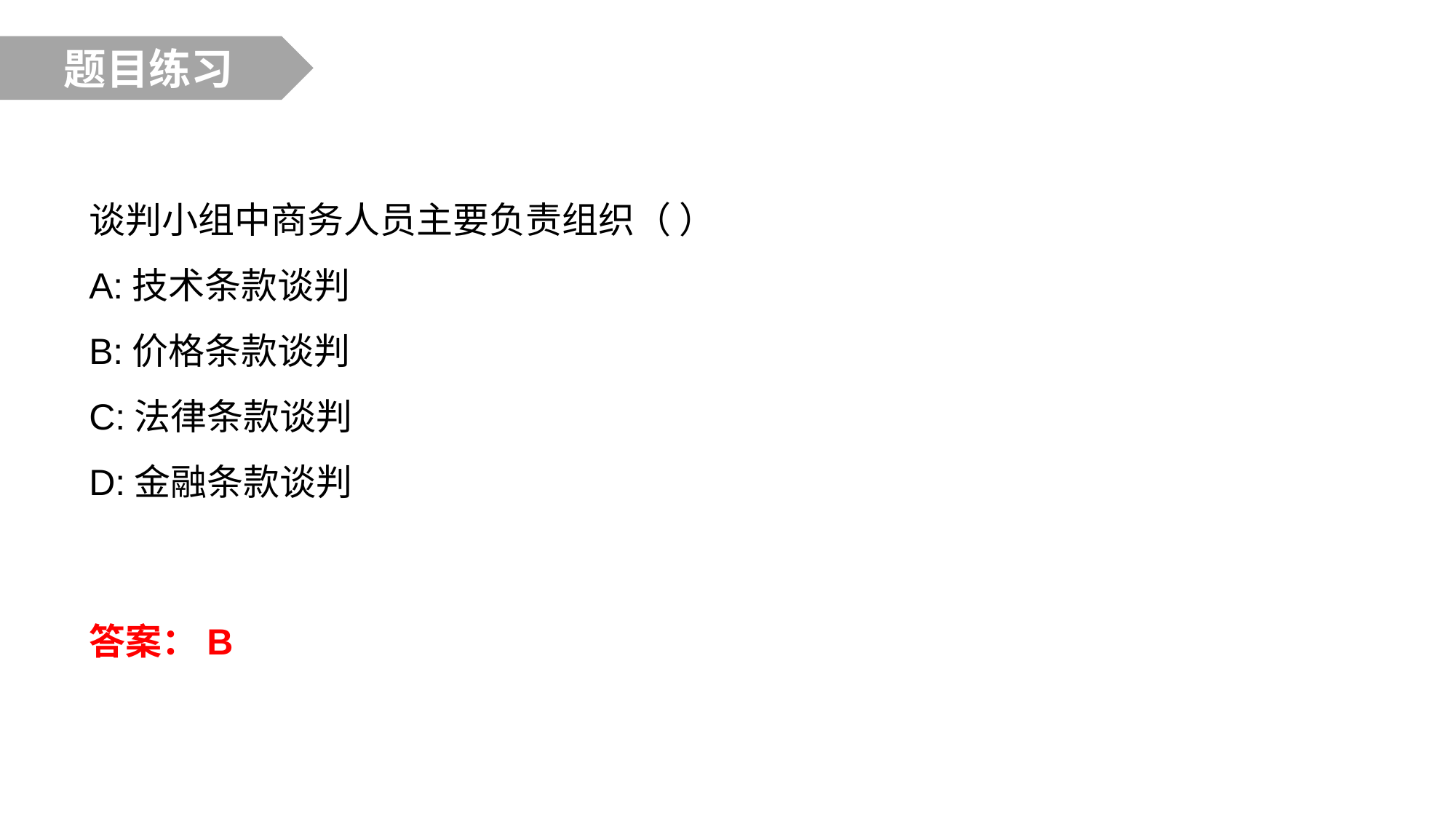

题目练习
谈判小组中商务人员主要负责组织（ ）
A:技术条款谈判
B:价格条款谈判
C:法律条款谈判
D:金融条款谈判
答案：B